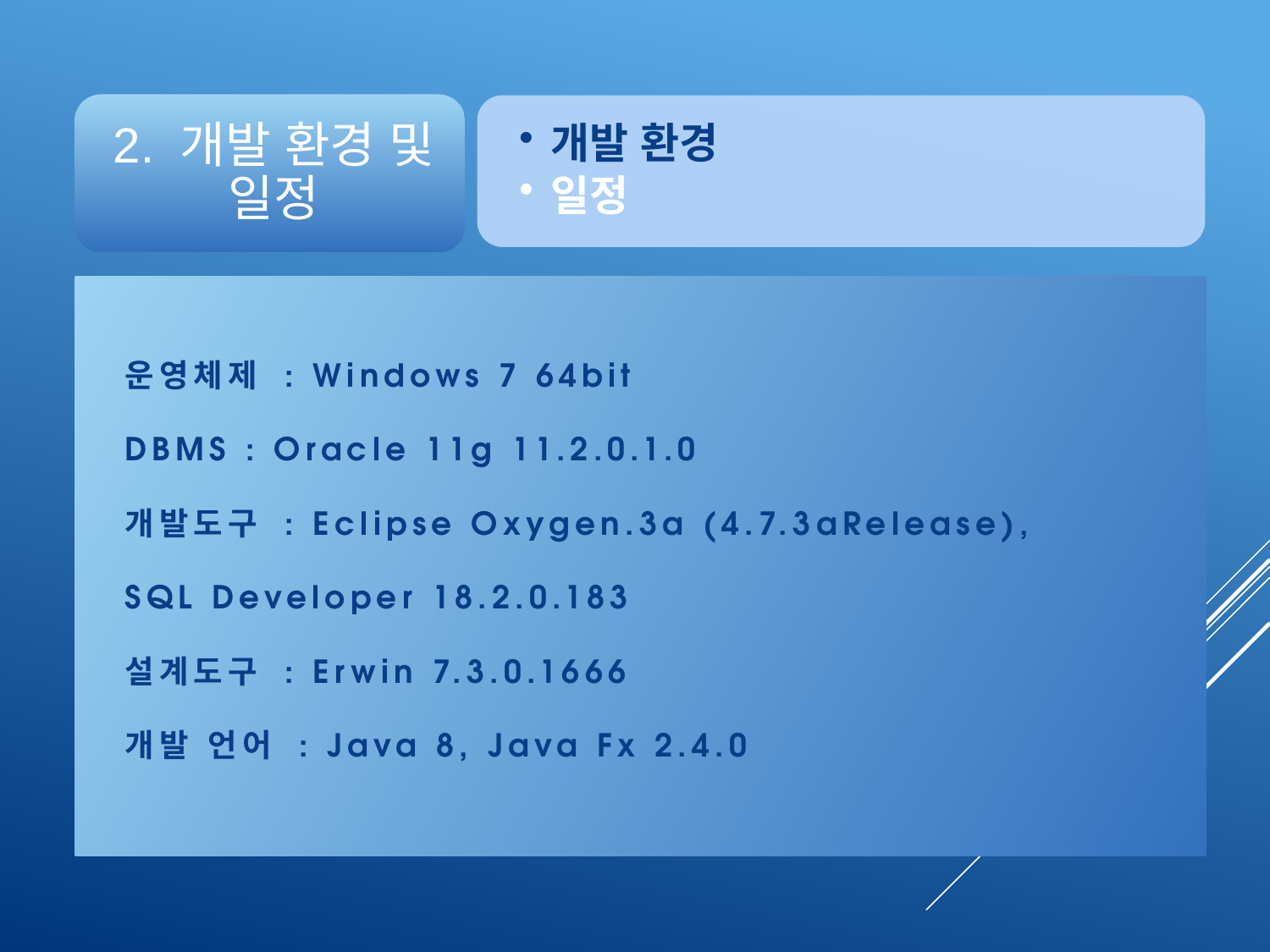

개발 환경
일정
2. 개발 환경 및 일정
운영체제 : Windows 7 64bit
DBMS : Oracle 11g 11.2.0.1.0
개발도구 : Eclipse Oxygen.3a (4.7.3aRelease),
SQL Developer 18.2.0.183
설계도구 : Erwin 7.3.0.1666
개발 언어 : Java 8, Java Fx 2.4.0